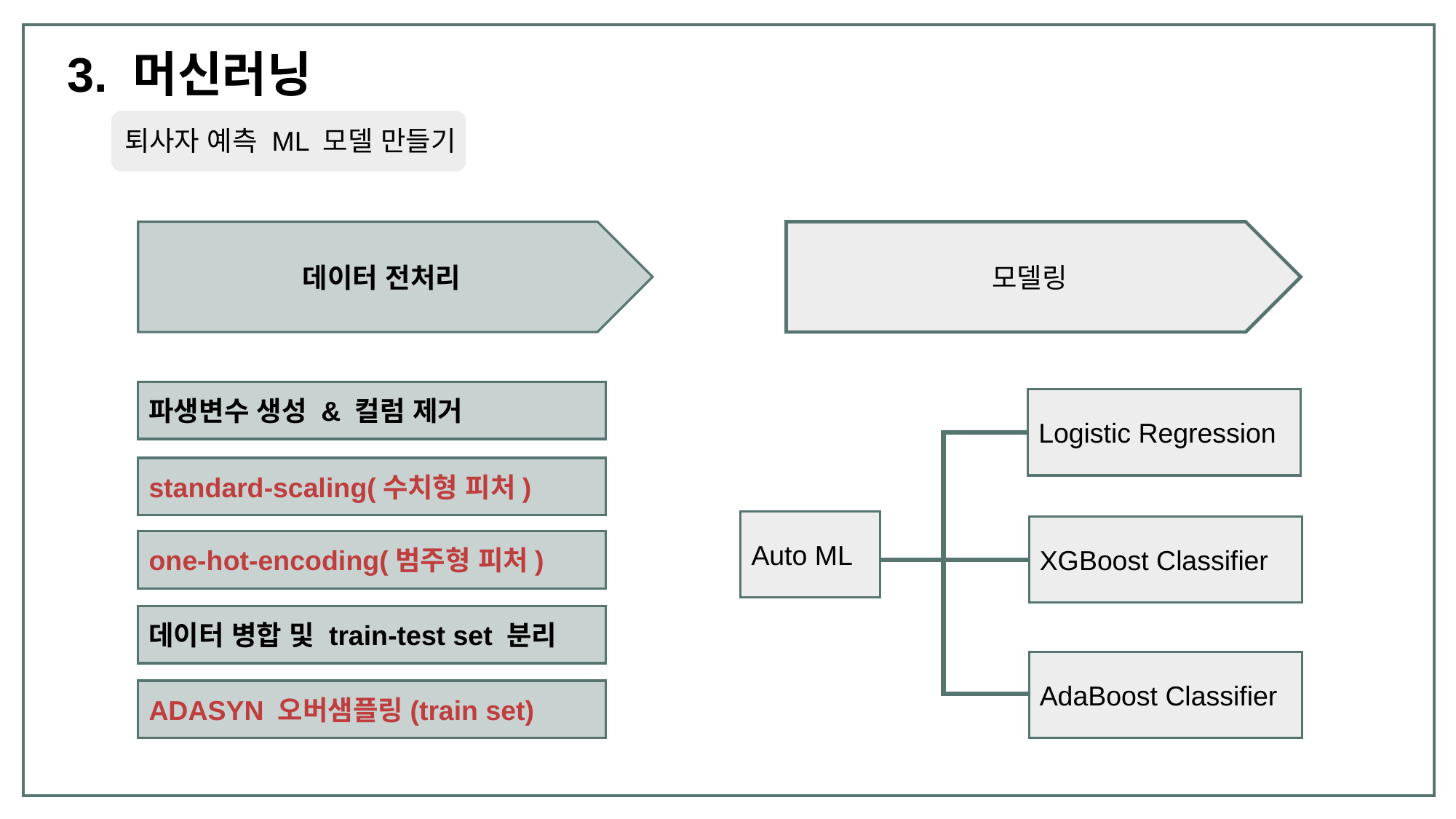

3. 머신러닝

퇴사자 예측 ML 모델 만들기
데이터 전처리
모델링
파생변수 생성 & 컬럼 제거
Logistic Regression
standard-scaling(수치형 피처)
Auto ML
XGBoost Classifier
one-hot-encoding(범주형 피처)
데이터 병합 및 train-test set 분리
AdaBoost Classifier
ADASYN 오버샘플링(train set)